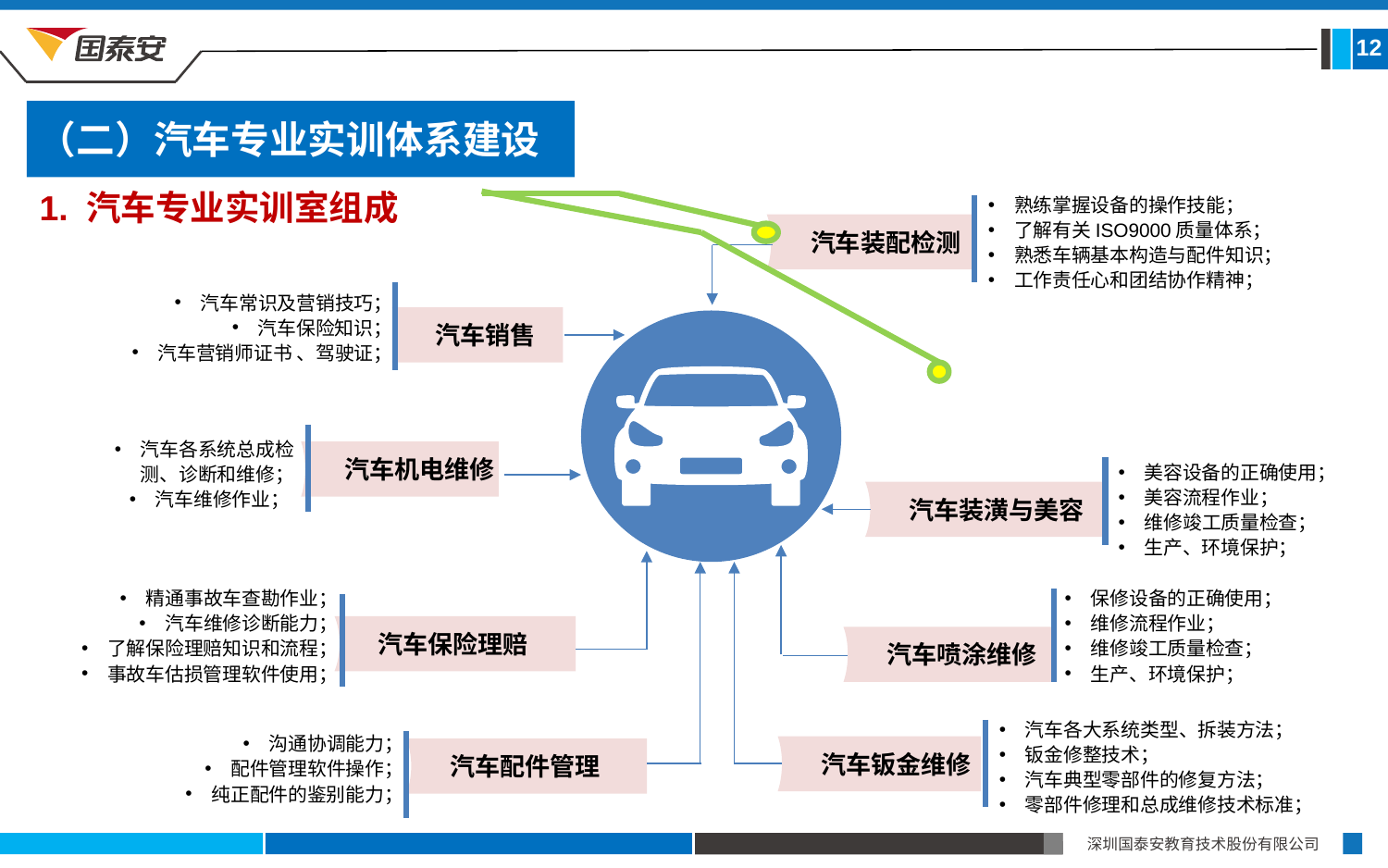

12
（二）汽车专业实训体系建设
1. 汽车专业实训室组成
熟练掌握设备的操作技能；
了解有关ISO9000质量体系；
熟悉车辆基本构造与配件知识；
工作责任心和团结协作精神；
汽车装配检测

汽车常识及营销技巧；
汽车保险知识；
汽车营销师证书 、驾驶证；
汽车销售

汽车各系统总成检测、诊断和维修；
汽车维修作业；
汽车机电维修
美容设备的正确使用；
美容流程作业；
维修竣工质量检查；
生产、环境保护；
汽车装潢与美容
保修设备的正确使用；
维修流程作业；
维修竣工质量检查；
生产、环境保护；
汽车喷涂维修
精通事故车查勘作业；
汽车维修诊断能力；
了解保险理赔知识和流程；
事故车估损管理软件使用；
汽车保险理赔
沟通协调能力；
配件管理软件操作；
纯正配件的鉴别能力；
汽车配件管理
汽车各大系统类型、拆装方法；
钣金修整技术；
汽车典型零部件的修复方法；
零部件修理和总成维修技术标准；
汽车钣金维修